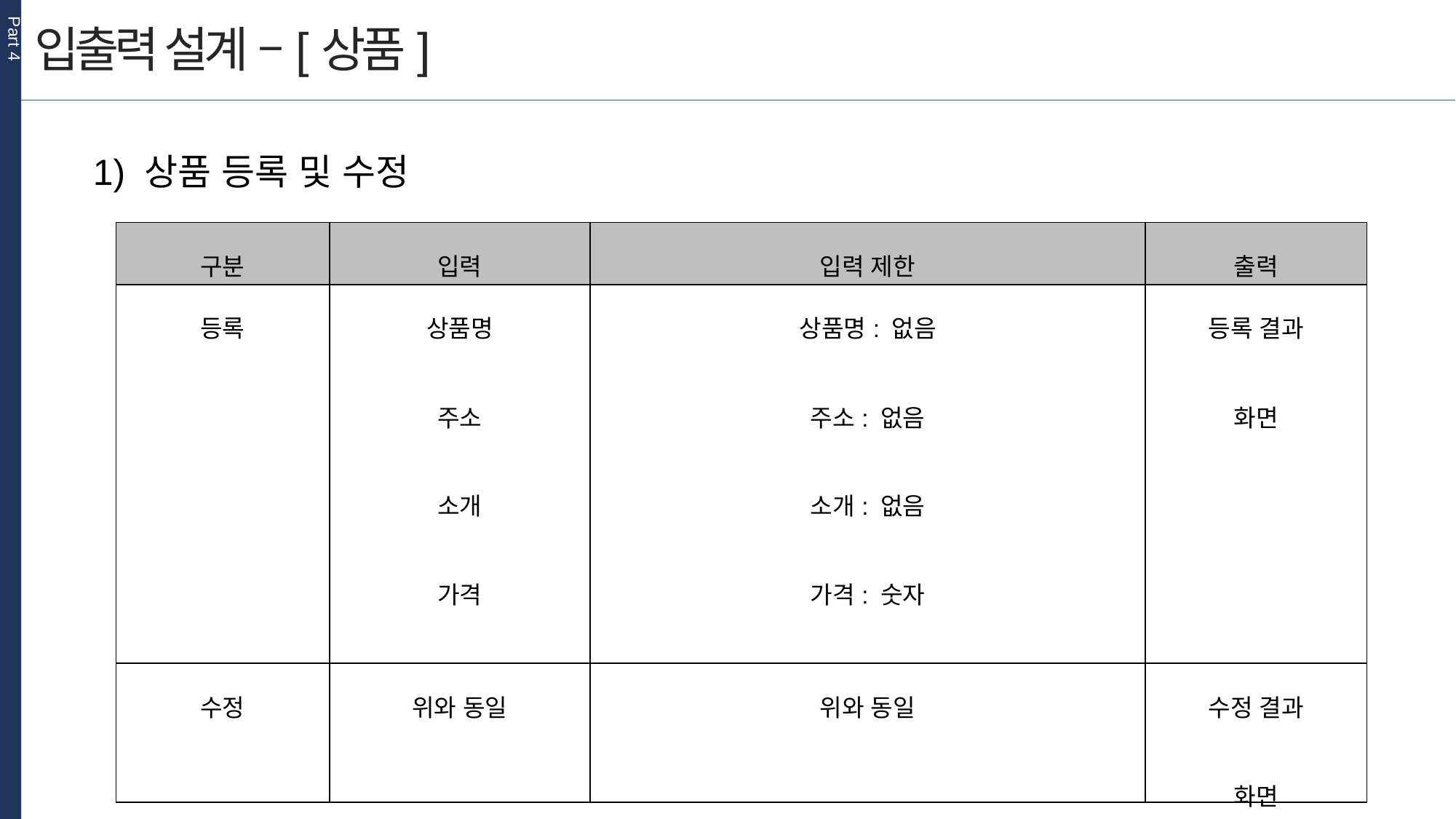

Part 4
입출력 설계 –[상품]
1) 상품 등록 및 수정

| 구분 | 입력 | 입력 제한 | 출력 |
| --- | --- | --- | --- |
| 등록 | 상품명 주소 소개 가격 지원 종류 | 상품명: 없음 주소: 없음 소개: 없음 가격: 숫자 지원 종류: 없음 | 등록 결과 화면 |
| 수정 | 위와 동일 | 위와 동일 | 수정 결과 화면 |